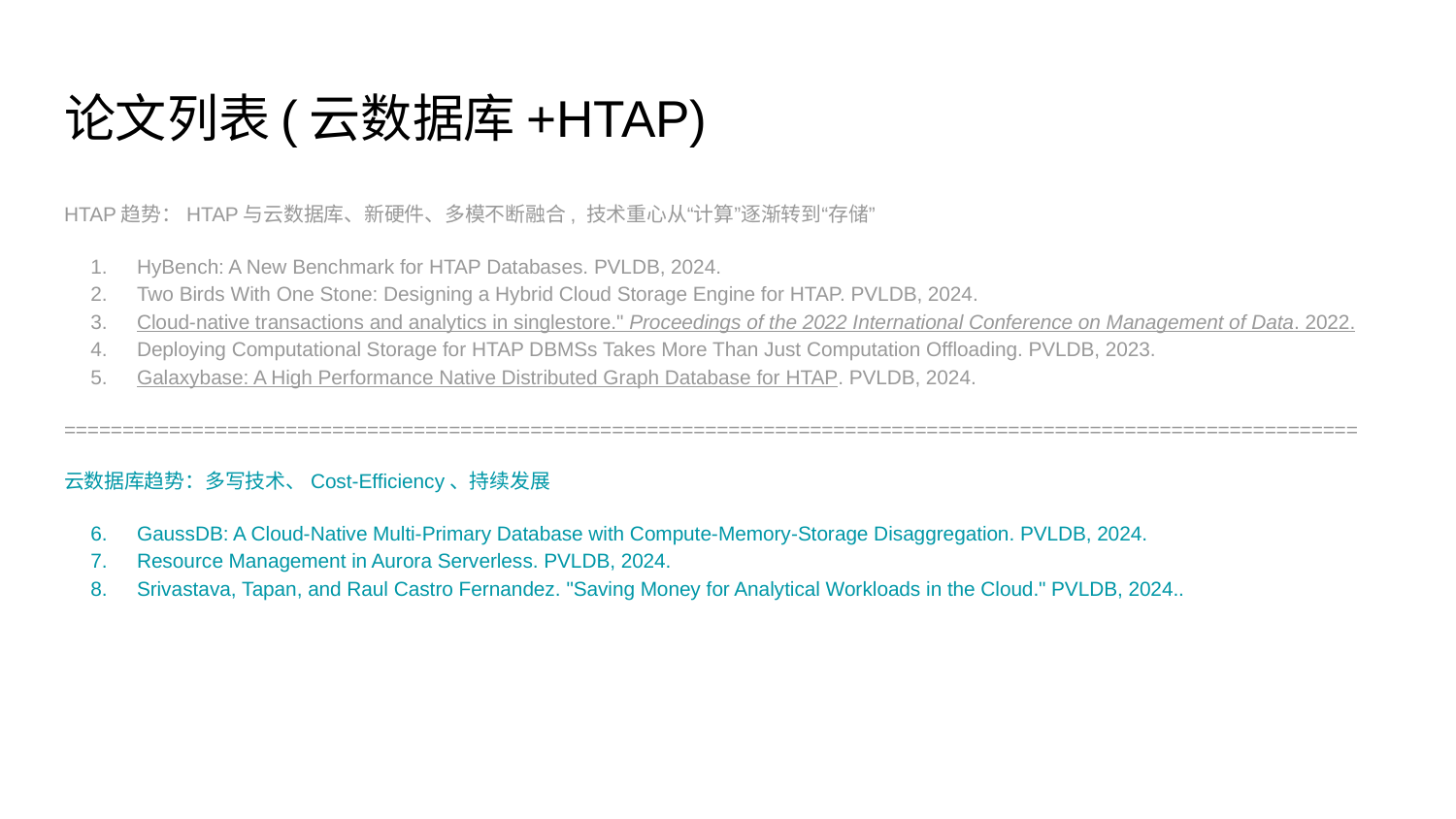

# 论文列表(云数据库+HTAP)
HTAP趋势：HTAP与云数据库、新硬件、多模不断融合, 技术重心从“计算”逐渐转到“存储”
HyBench: A New Benchmark for HTAP Databases. PVLDB, 2024.
Two Birds With One Stone: Designing a Hybrid Cloud Storage Engine for HTAP. PVLDB, 2024.
Cloud-native transactions and analytics in singlestore." Proceedings of the 2022 International Conference on Management of Data. 2022.
Deploying Computational Storage for HTAP DBMSs Takes More Than Just Computation Offloading. PVLDB, 2023.
Galaxybase: A High Performance Native Distributed Graph Database for HTAP. PVLDB, 2024.
===============================================================================================================
云数据库趋势：多写技术、Cost-Efficiency、持续发展
GaussDB: A Cloud-Native Multi-Primary Database with Compute-Memory-Storage Disaggregation. PVLDB, 2024.
Resource Management in Aurora Serverless. PVLDB, 2024.
Srivastava, Tapan, and Raul Castro Fernandez. "Saving Money for Analytical Workloads in the Cloud." PVLDB, 2024..